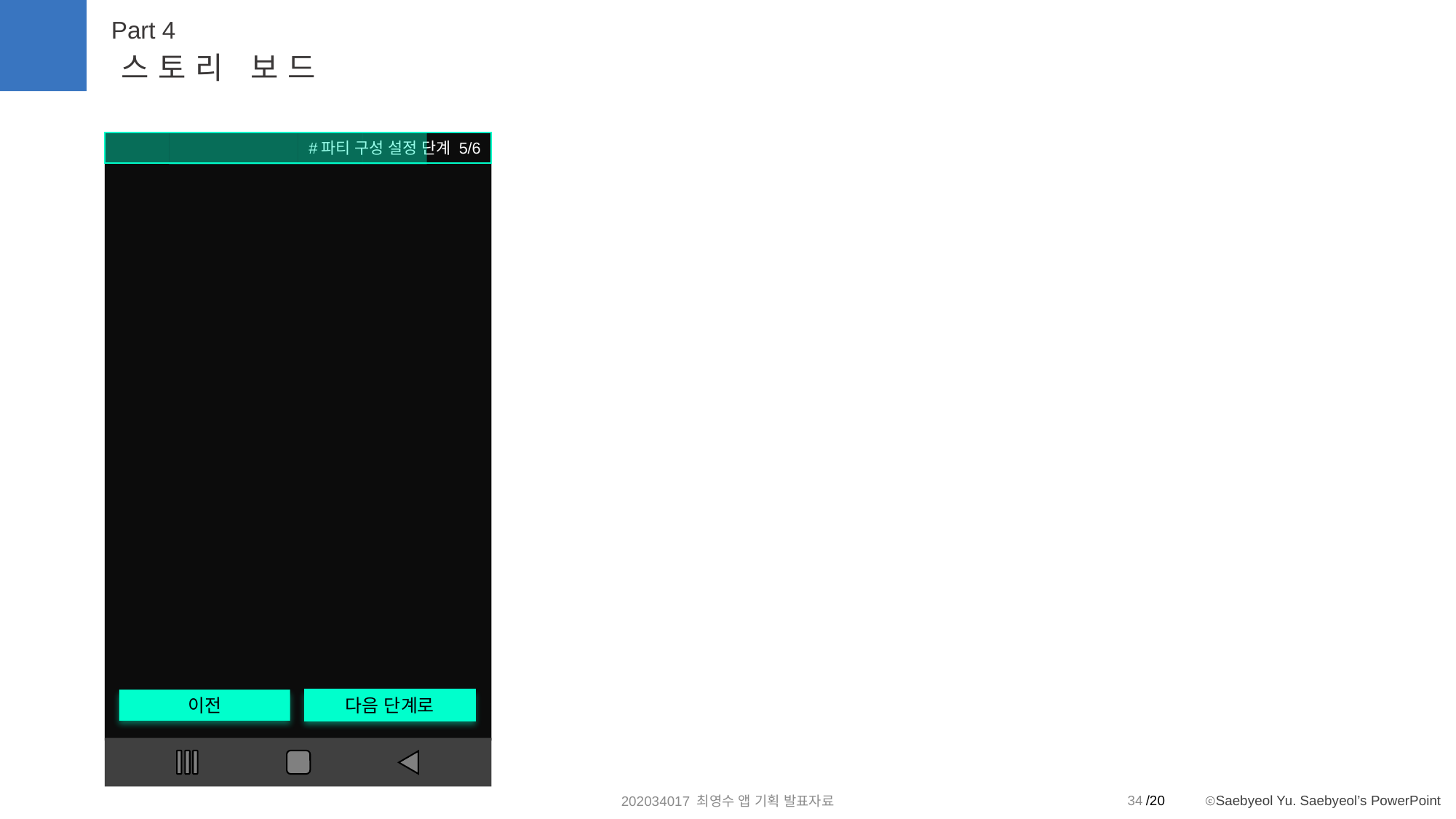

Part 4
스토리 보드

이전

#파티 구성 설정 단계 5/6

다음 단계로
34
202034017 최영수 앱 기획 발표자료